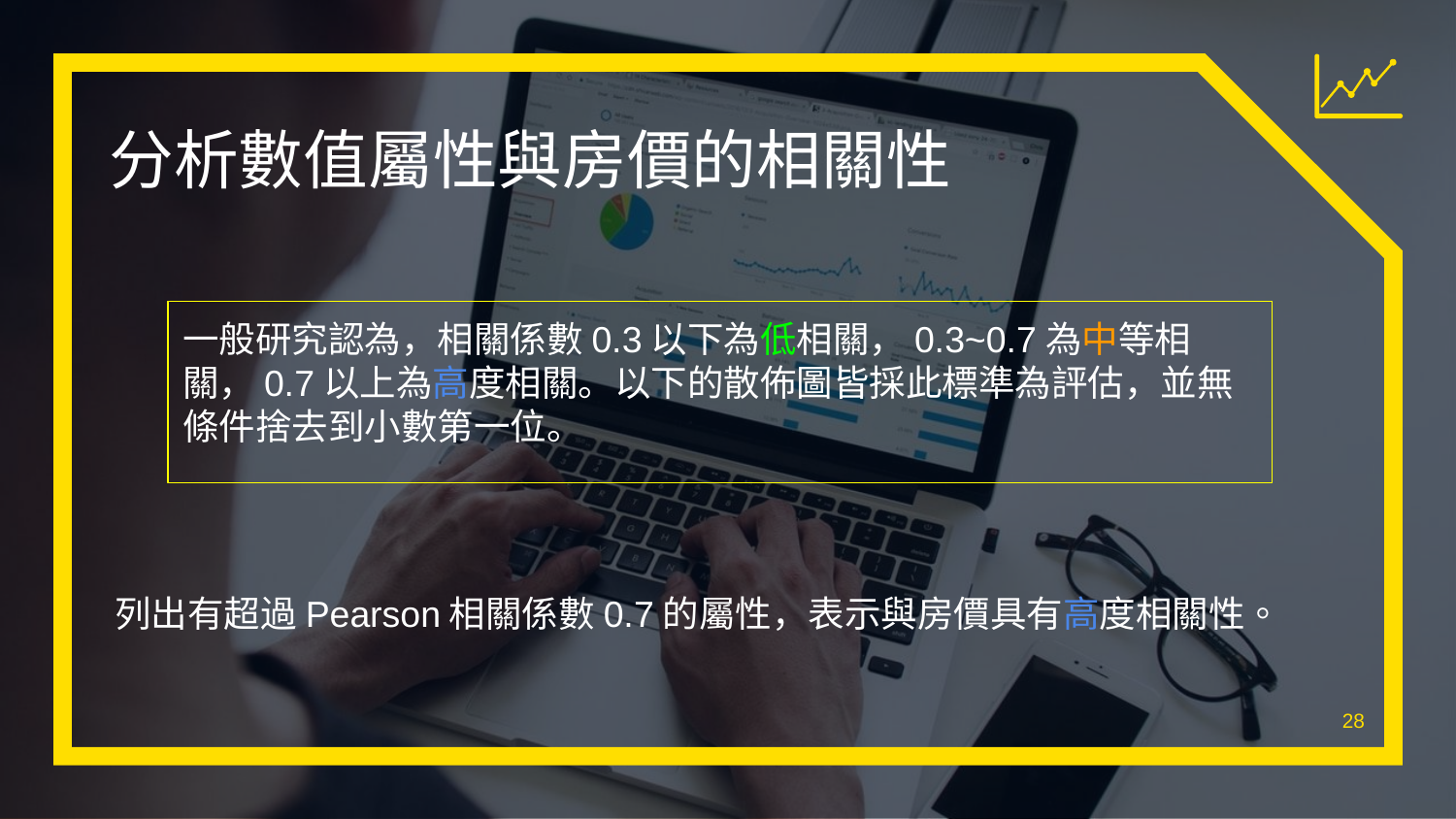

分析數值屬性與房價的相關性
一般研究認為，相關係數0.3以下為低相關，0.3~0.7為中等相關，0.7以上為高度相關。以下的散佈圖皆採此標準為評估，並無條件捨去到小數第一位。
列出有超過Pearson相關係數0.7的屬性，表示與房價具有高度相關性。
28